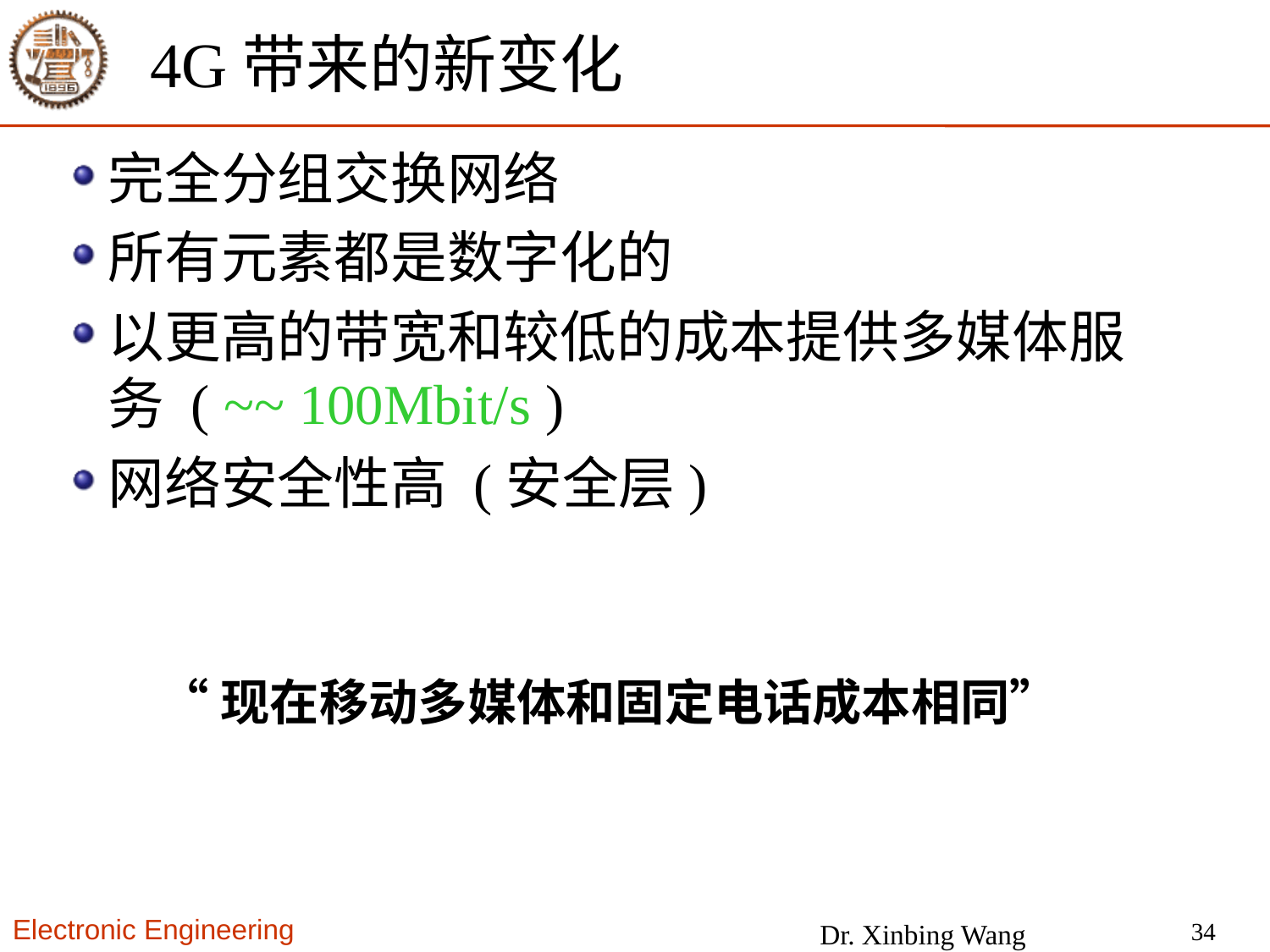

# 4G带来的新变化
完全分组交换网络
所有元素都是数字化的
以更高的带宽和较低的成本提供多媒体服务 ( ~~ 100Mbit/s )
网络安全性高 (安全层)
“现在移动多媒体和固定电话成本相同”
34
Dr. Xinbing Wang